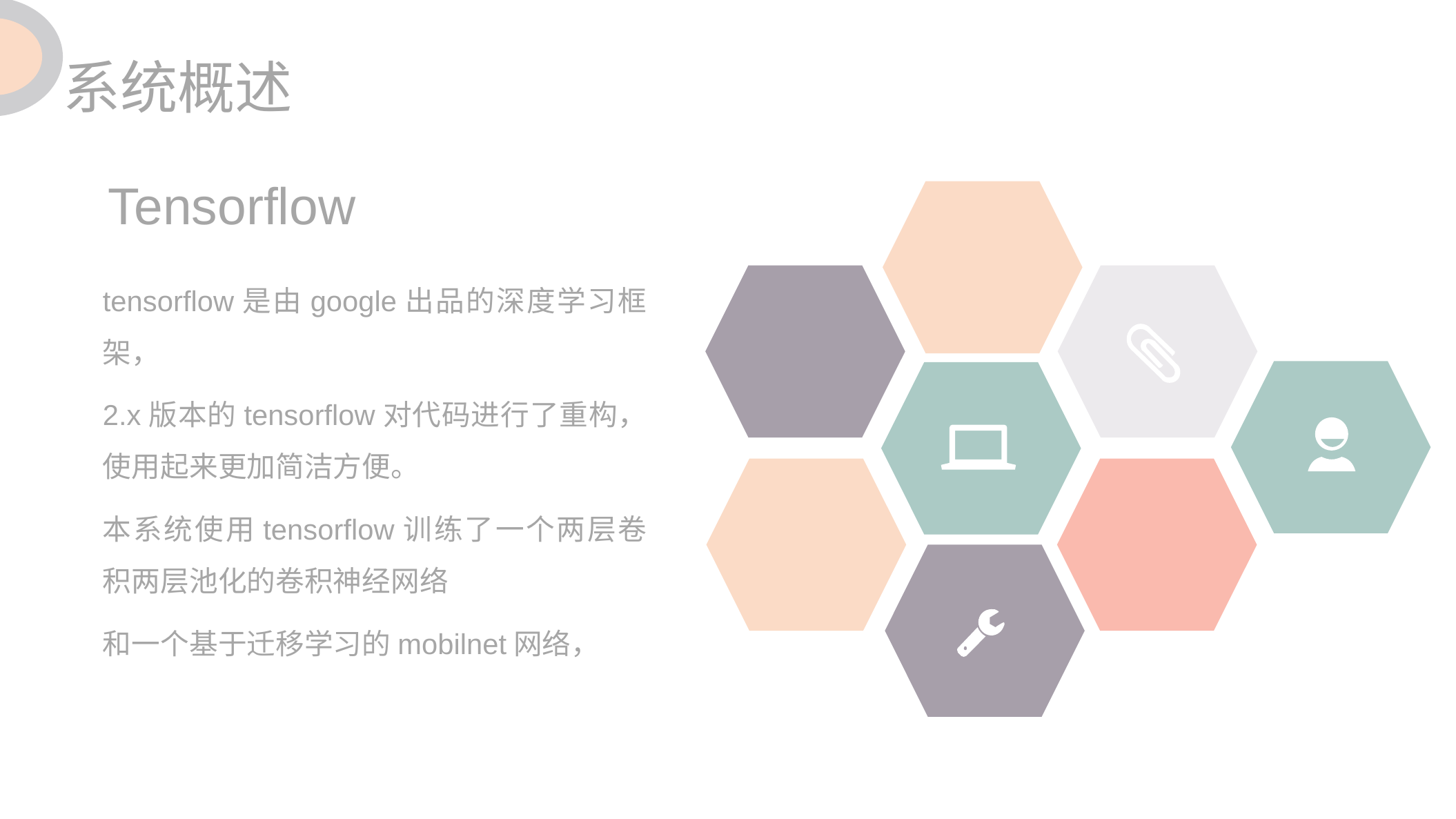

系统概述
Tensorflow

tensorflow是由google出品的深度学习框架，
2.x版本的tensorflow对代码进行了重构，使用起来更加简洁方便。
本系统使用tensorflow训练了一个两层卷积两层池化的卷积神经网络
和一个基于迁移学习的mobilnet网络，